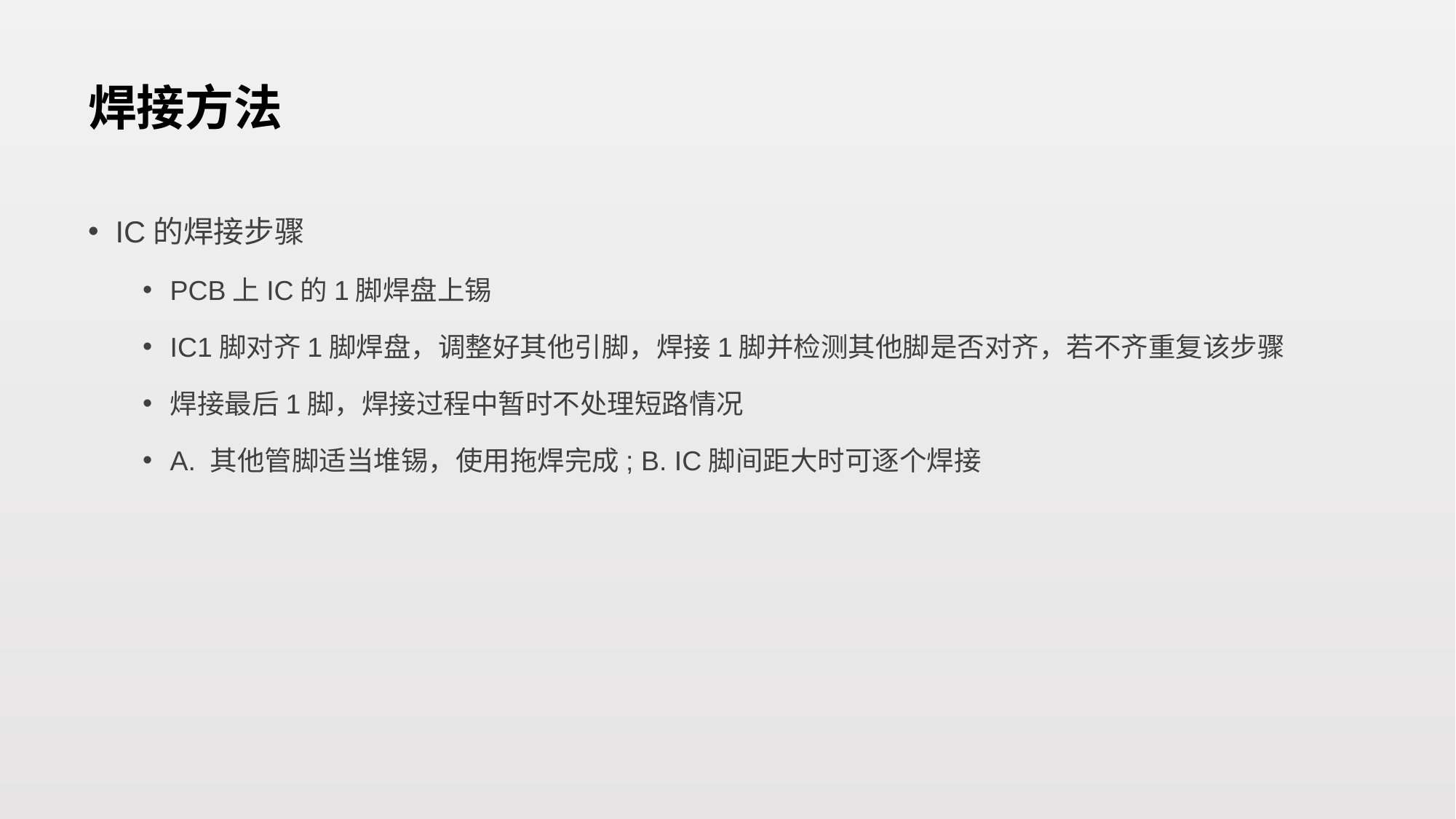

# 焊接方法
IC的焊接步骤
PCB上IC的1脚焊盘上锡
IC1脚对齐1脚焊盘，调整好其他引脚，焊接1脚并检测其他脚是否对齐，若不齐重复该步骤
焊接最后1脚，焊接过程中暂时不处理短路情况
A. 其他管脚适当堆锡，使用拖焊完成; B. IC脚间距大时可逐个焊接